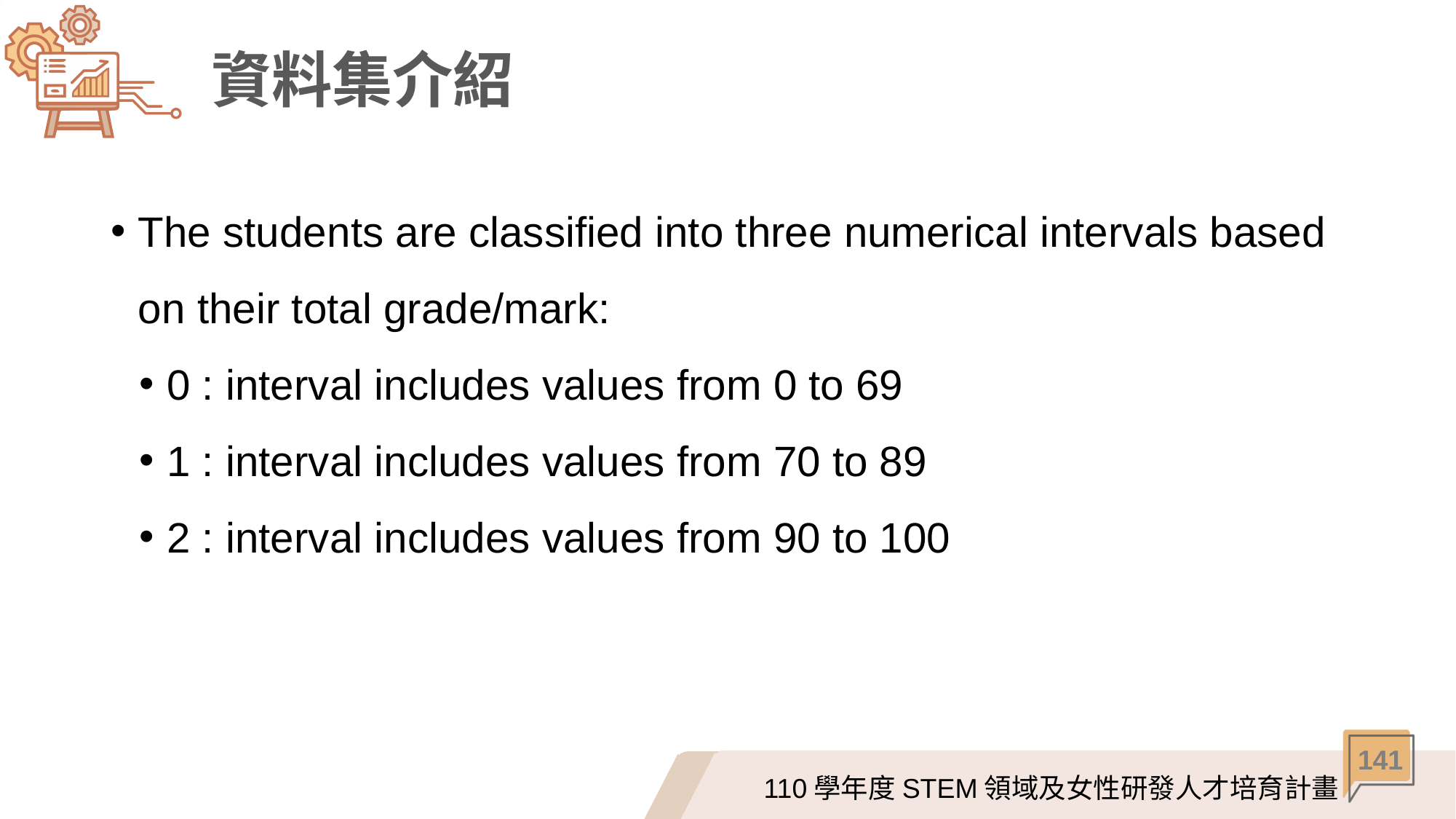

# 資料集介紹
The students are classified into three numerical intervals based on their total grade/mark:
0 : interval includes values from 0 to 69
1 : interval includes values from 70 to 89
2 : interval includes values from 90 to 100